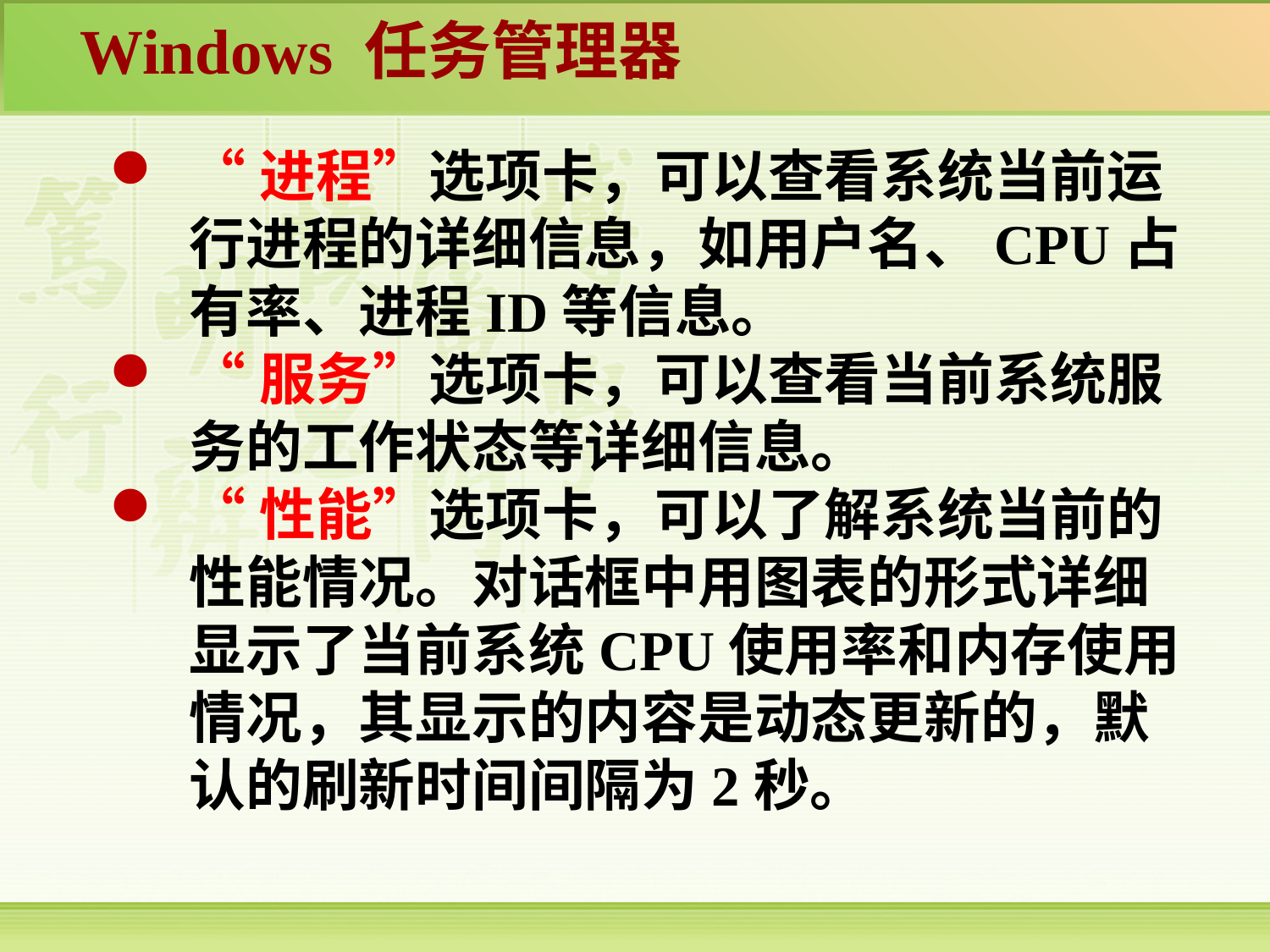

Windows 任务管理器
“进程”选项卡，可以查看系统当前运行进程的详细信息，如用户名、CPU占有率、进程ID等信息。
“服务”选项卡，可以查看当前系统服务的工作状态等详细信息。
“性能”选项卡，可以了解系统当前的性能情况。对话框中用图表的形式详细显示了当前系统CPU使用率和内存使用情况，其显示的内容是动态更新的，默认的刷新时间间隔为2秒。

64